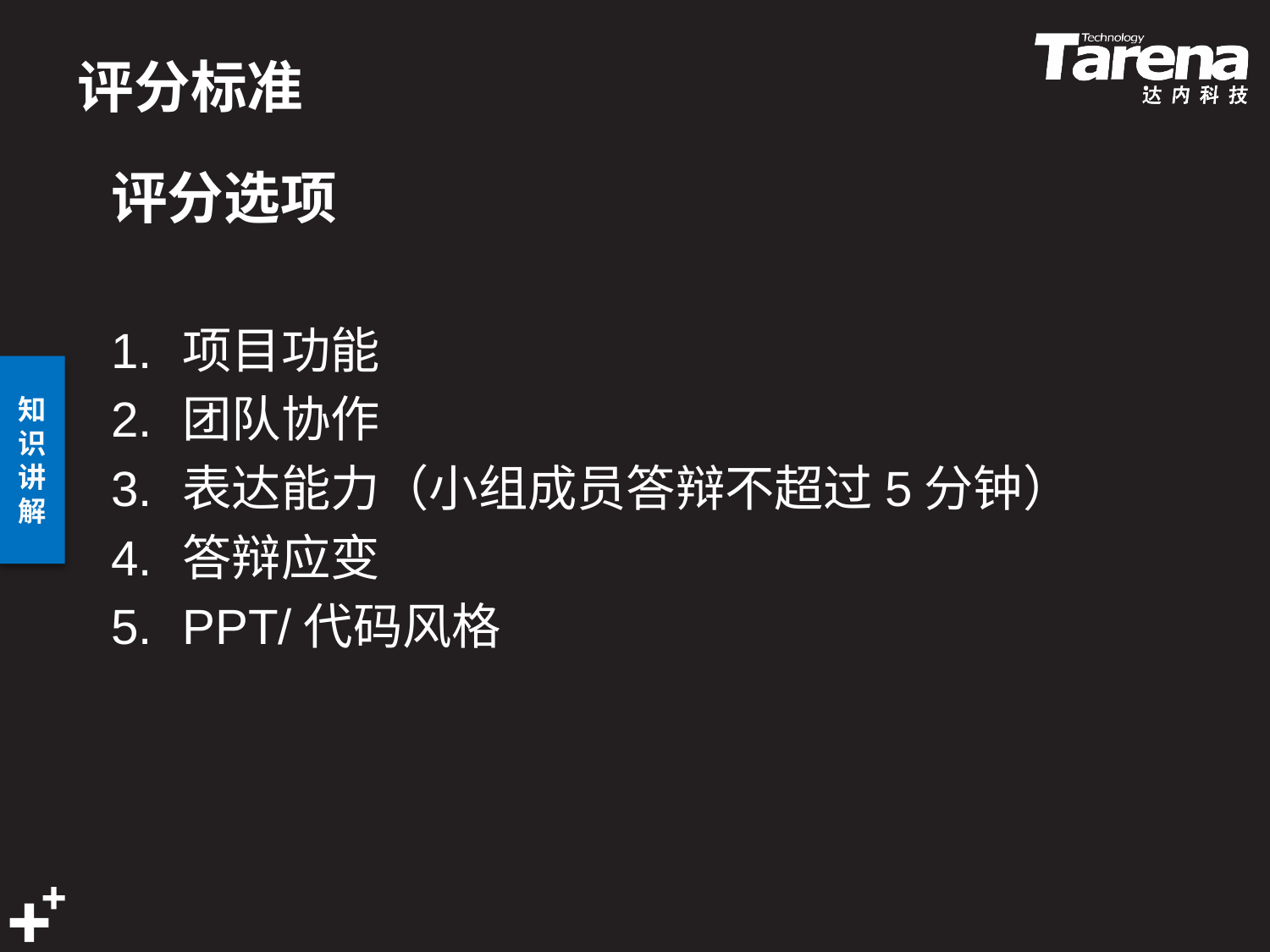

# 评分标准
评分选项

项目功能
团队协作
表达能力（小组成员答辩不超过5分钟）
答辩应变
PPT/代码风格